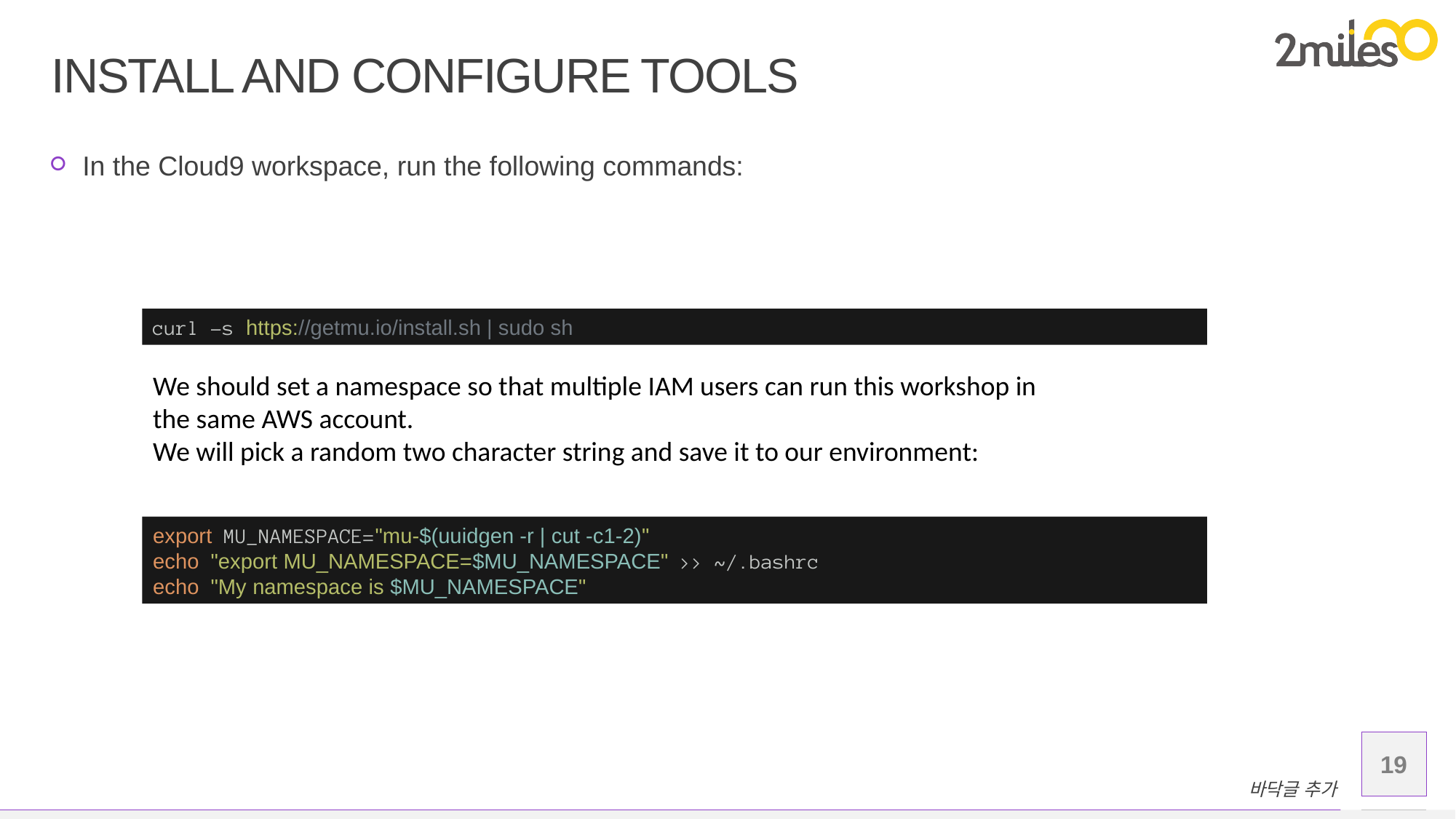

# Install and Configure Tools
In the Cloud9 workspace, run the following commands:
curl -s https://getmu.io/install.sh | sudo sh
We should set a namespace so that multiple IAM users can run this workshop in the same AWS account.
We will pick a random two character string and save it to our environment:
export MU_NAMESPACE="mu-$(uuidgen -r | cut -c1-2)"
echo "export MU_NAMESPACE=$MU_NAMESPACE" >> ~/.bashrc
echo "My namespace is $MU_NAMESPACE"
19
바닥글 추가